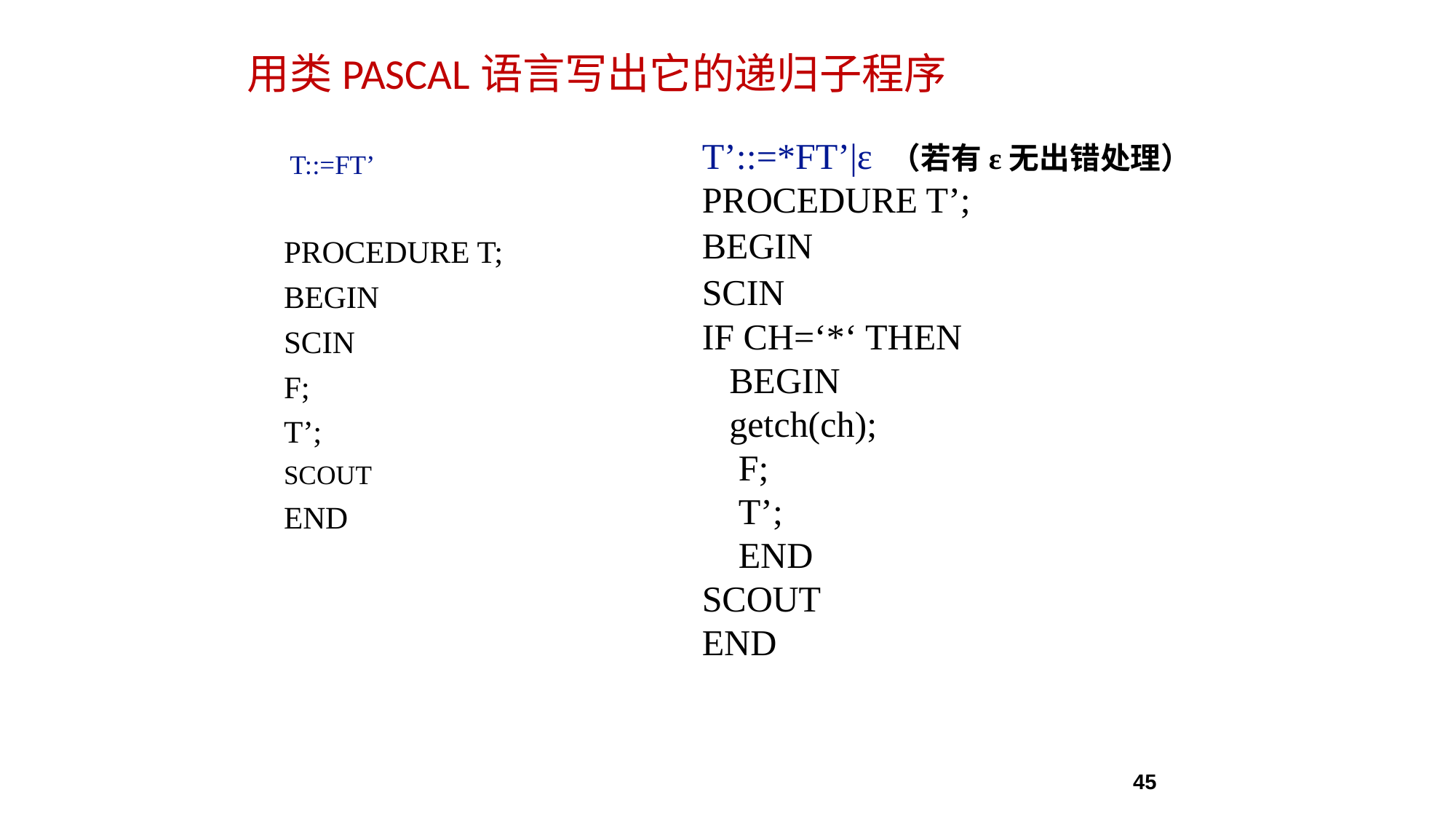

# 用类PASCAL语言写出它的递归子程序
T’::=*FT’|ε （若有ε无出错处理）
PROCEDURE T’;
BEGIN
SCIN
IF CH=‘*‘ THEN
   BEGIN
   getch(ch);
    F;
    T’;
    END
SCOUT
END
 T::=FT’

PROCEDURE T;
BEGIN
SCIN
F;
T’;
SCOUT
END
45